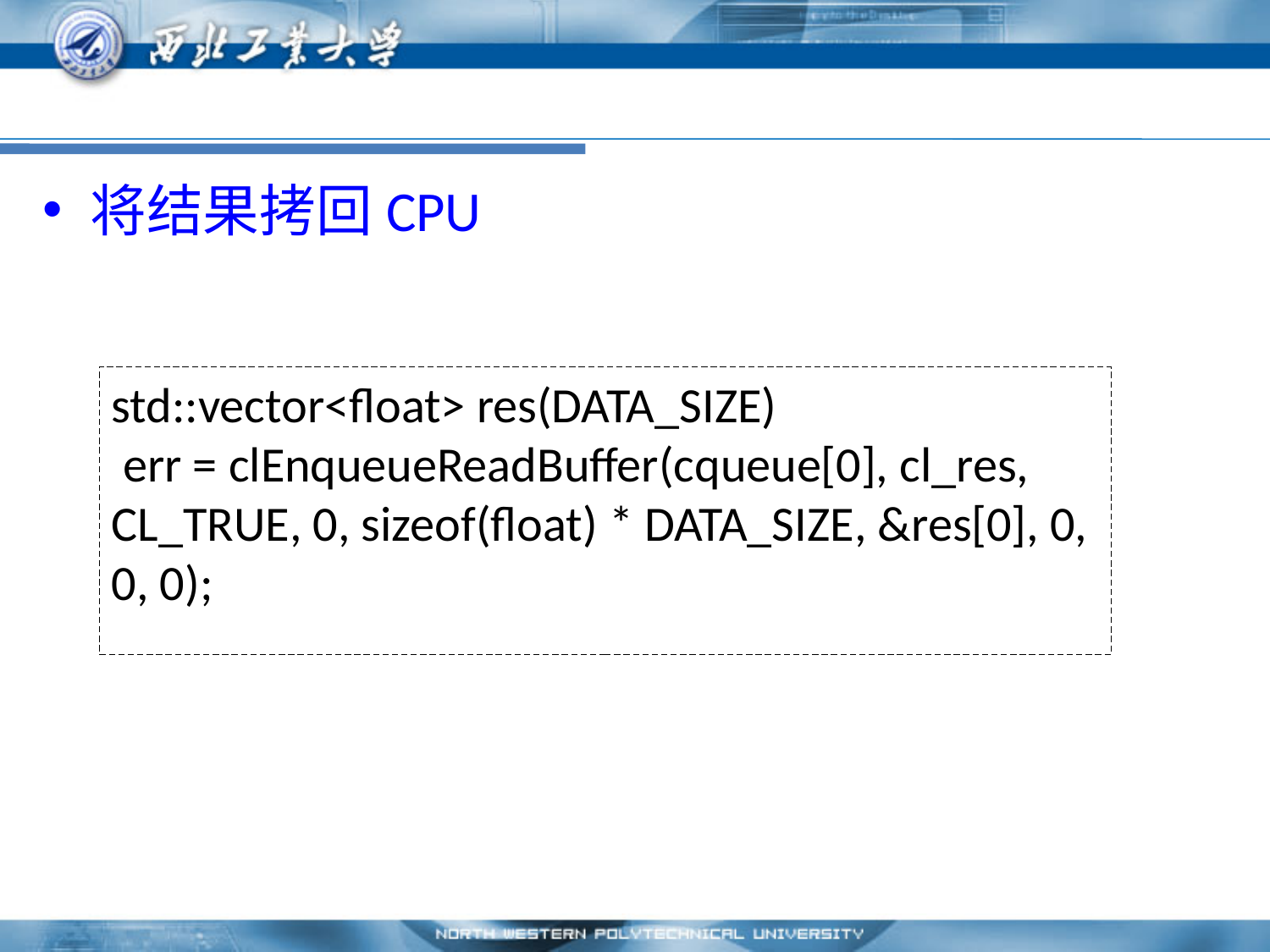

#
将结果拷回CPU
std::vector<float> res(DATA_SIZE)
 err = clEnqueueReadBuffer(cqueue[0], cl_res, CL_TRUE, 0, sizeof(float) * DATA_SIZE, &res[0], 0, 0, 0);